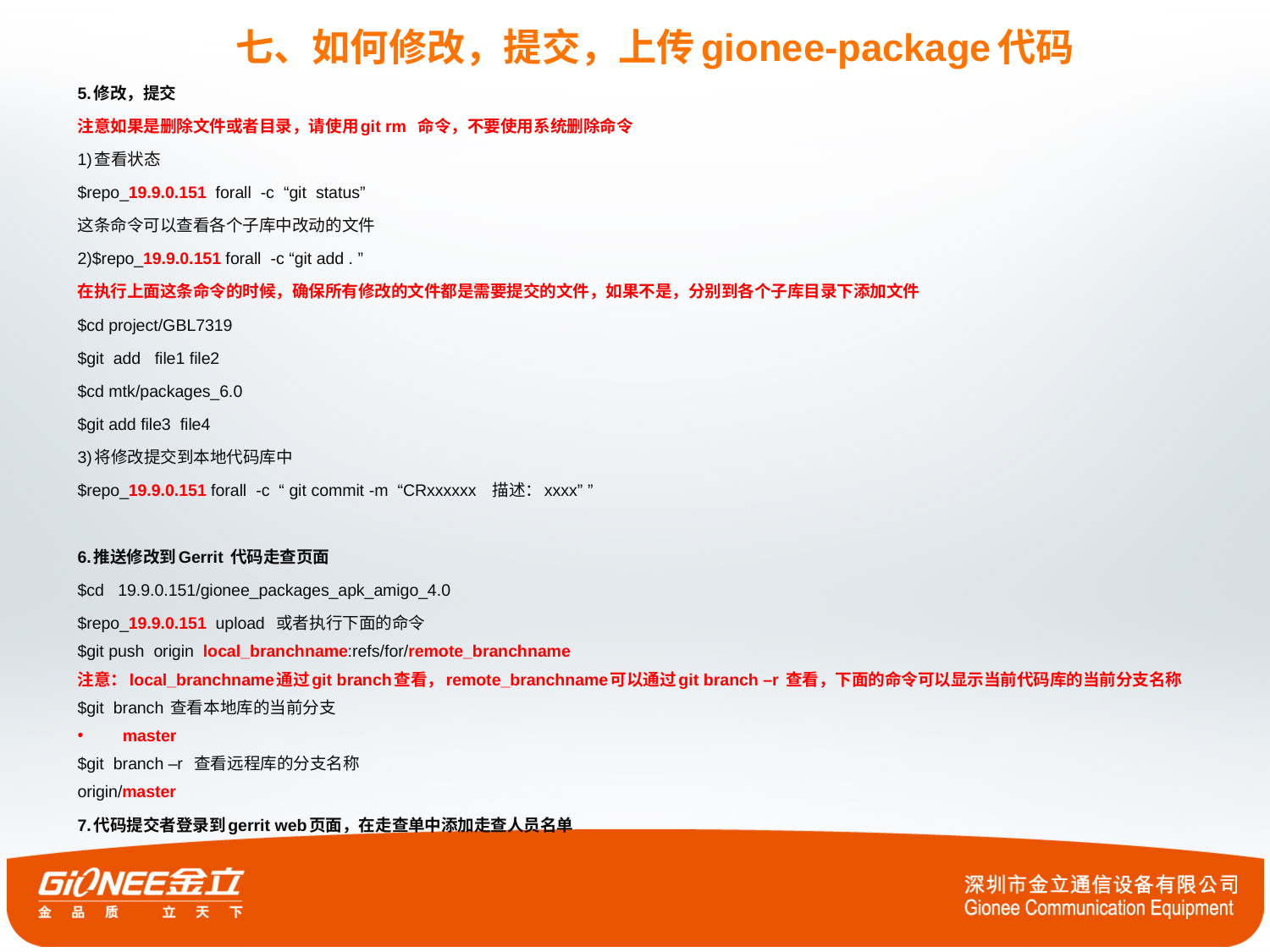

# 七、如何修改，提交，上传gionee-package代码
5.修改，提交
注意如果是删除文件或者目录，请使用git rm  命令，不要使用系统删除命令
1)查看状态
$repo_19.9.0.151  forall  -c  “git  status”
这条命令可以查看各个子库中改动的文件
2)$repo_19.9.0.151 forall  -c “git add . ”
在执行上面这条命令的时候，确保所有修改的文件都是需要提交的文件，如果不是，分别到各个子库目录下添加文件
$cd project/GBL7319
$git  add   file1 file2
$cd mtk/packages_6.0
$git add file3  file4
3)将修改提交到本地代码库中
$repo_19.9.0.151 forall  -c  “ git commit -m  “CRxxxxxx   描述：xxxx” ”

6.推送修改到Gerrit 代码走查页面
$cd   19.9.0.151/gionee_packages_apk_amigo_4.0
$repo_19.9.0.151  upload  或者执行下面的命令
$git push  origin  local_branchname:refs/for/remote_branchname
注意：local_branchname通过git branch查看，remote_branchname可以通过git branch –r 查看，下面的命令可以显示当前代码库的当前分支名称
$git  branch 查看本地库的当前分支
master
$git  branch –r  查看远程库的分支名称
origin/master
7.代码提交者登录到gerrit web页面，在走查单中添加走查人员名单